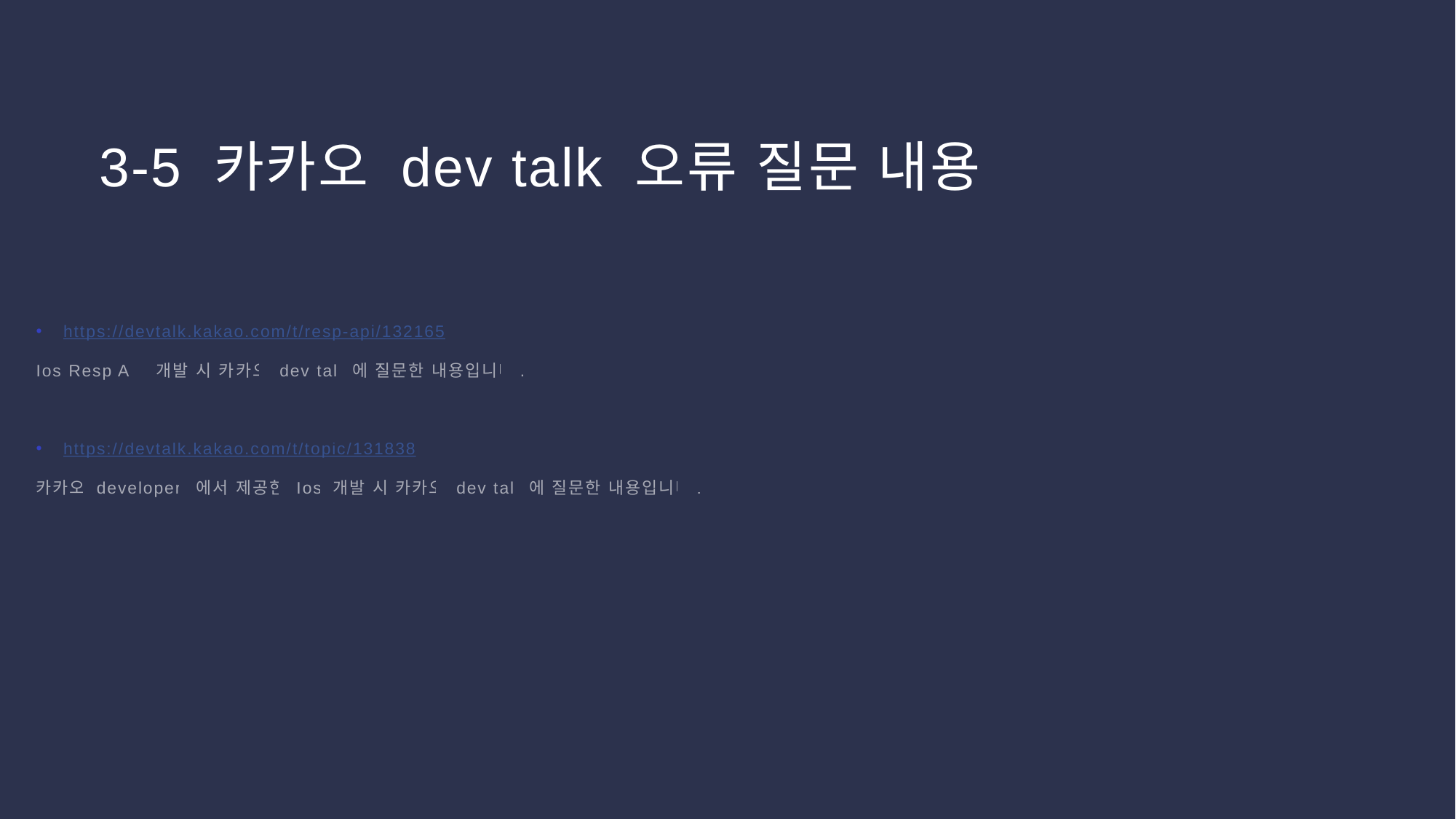

# 3-5 카카오 dev talk 오류 질문 내용
https://devtalk.kakao.com/t/resp-api/132165
Ios Resp Api 개발 시 카카오 dev talk에 질문한 내용입니다.

https://devtalk.kakao.com/t/topic/131838
카카오 developers에서 제공한 Ios 개발 시 카카오 dev talk에 질문한 내용입니다.